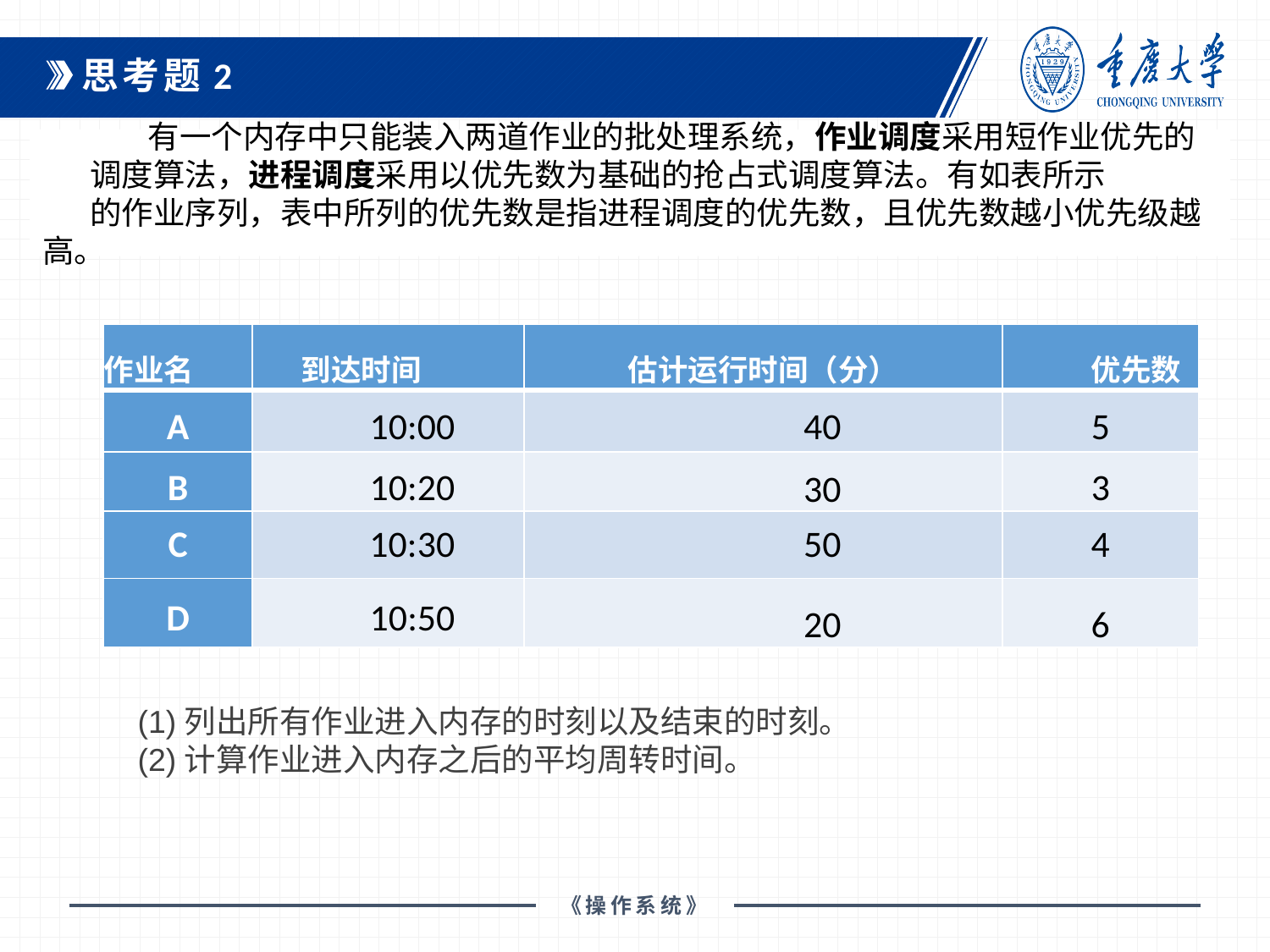

思考题2
       有一个内存中只能装入两道作业的批处理系统，作业调度采用短作业优先的
调度算法，进程调度采用以优先数为基础的抢占式调度算法。有如表所示
的作业序列，表中所列的优先数是指进程调度的优先数，且优先数越小优先级越高。
| 作业名 | 到达时间 | 估计运行时间（分） | 优先数 |
| --- | --- | --- | --- |
| A | 10:00 | 40 | 5 |
| B | 10:20 | 30 | 3 |
| C | 10:30 | 50 | 4 |
| D | 10:50 | 20 | 6 |
(1)列出所有作业进入内存的时刻以及结束的时刻。
(2)计算作业进入内存之后的平均周转时间。